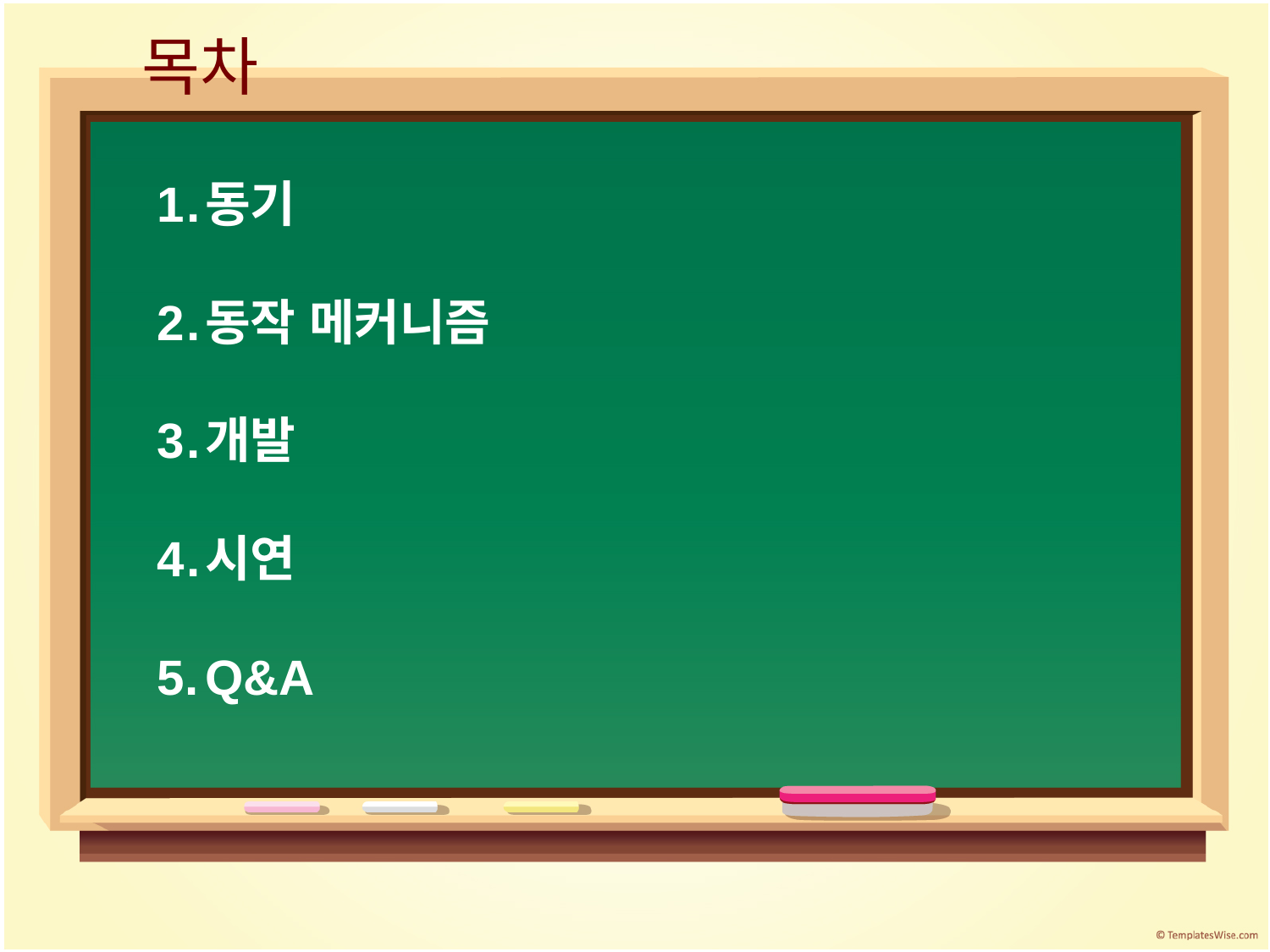

# 목차
동기

동작 메커니즘

개발

시연

Q&A